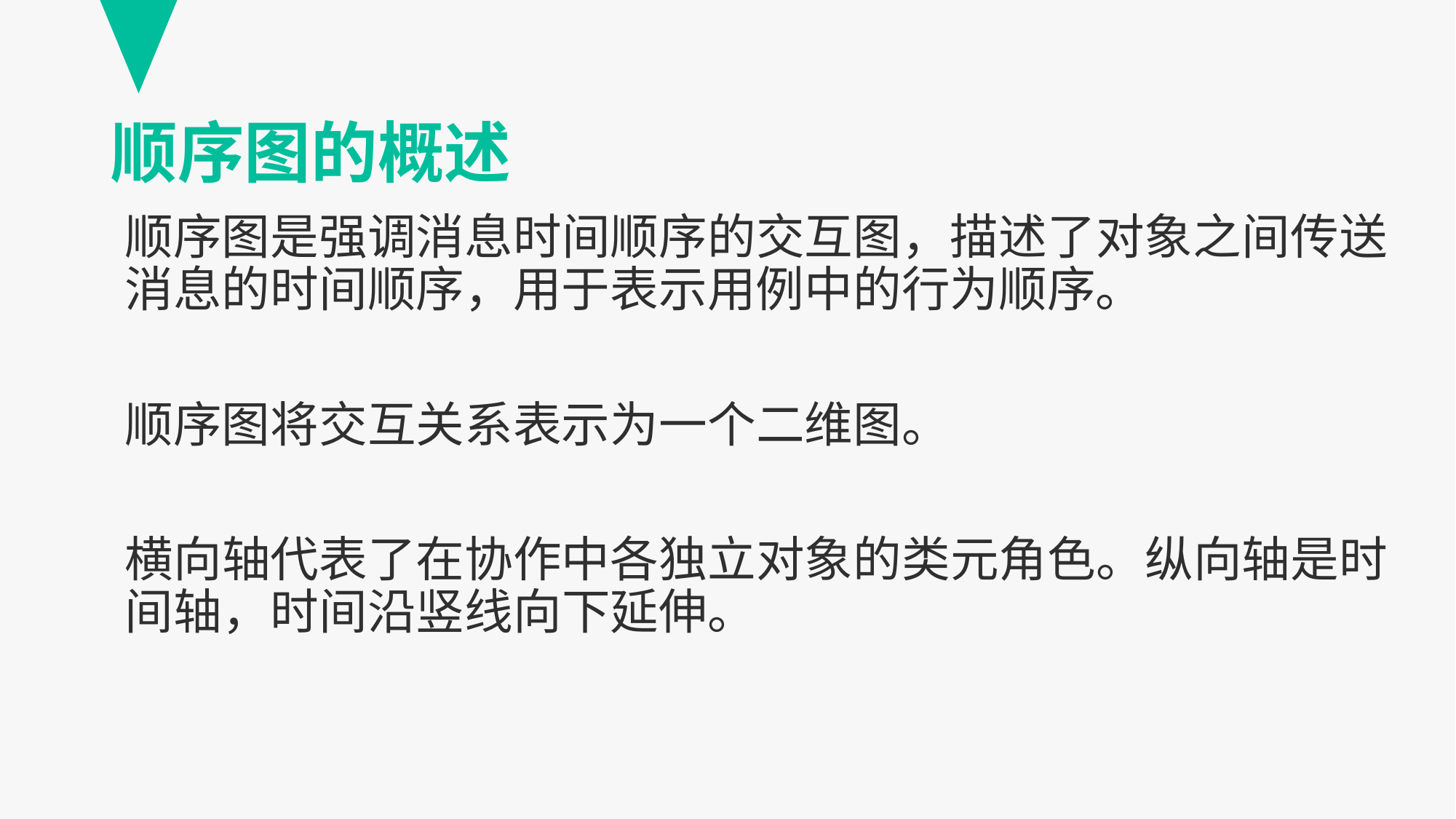

# 顺序图的概述
顺序图是强调消息时间顺序的交互图，描述了对象之间传送消息的时间顺序，用于表示用例中的行为顺序。

顺序图将交互关系表示为一个二维图。

横向轴代表了在协作中各独立对象的类元角色。纵向轴是时间轴，时间沿竖线向下延伸。